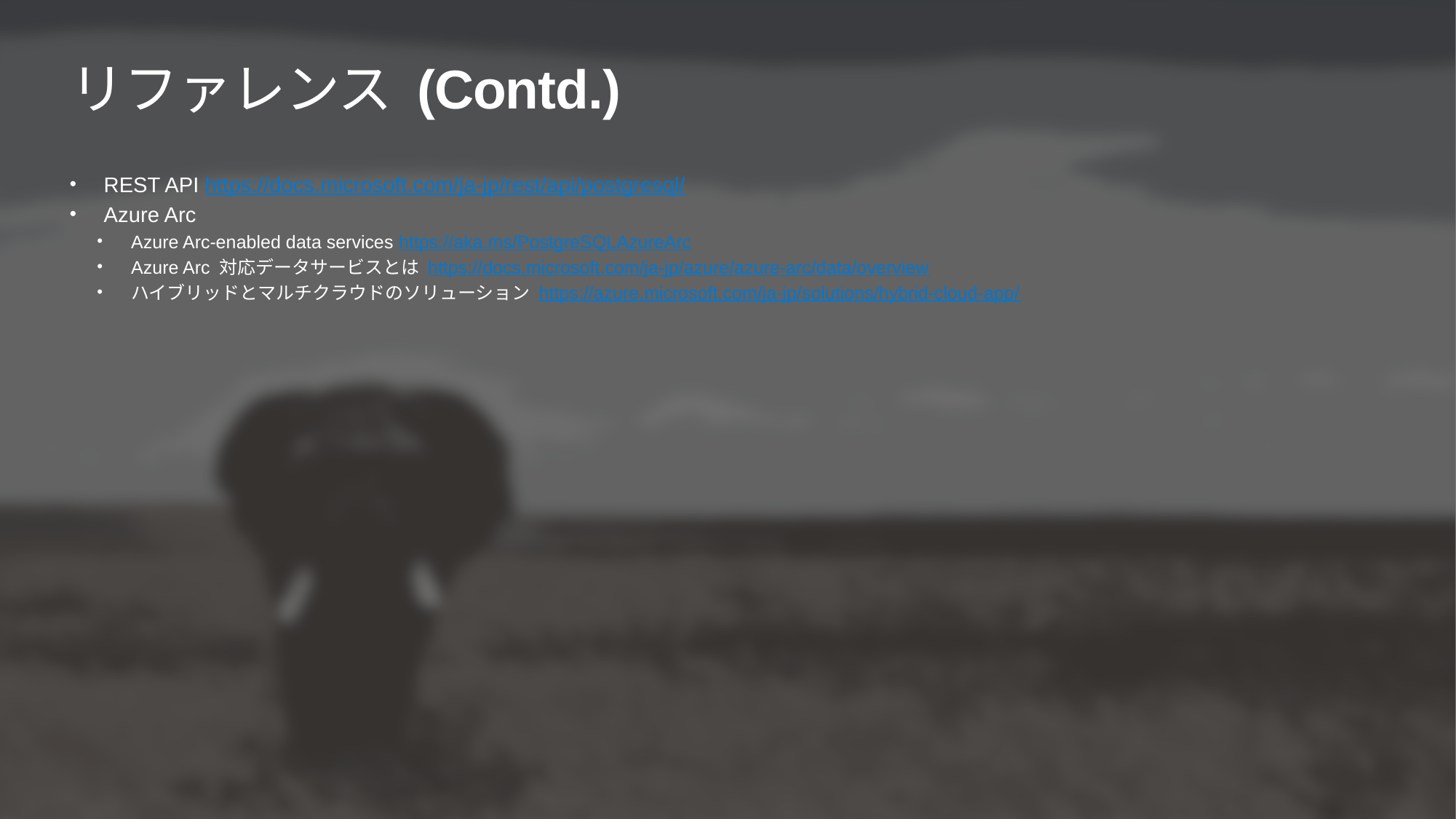

# リファレンス (Contd.)
REST API https://docs.microsoft.com/ja-jp/rest/api/postgresql/
Azure Arc
Azure Arc-enabled data services https://aka.ms/PostgreSQLAzureArc
Azure Arc 対応データサービスとは https://docs.microsoft.com/ja-jp/azure/azure-arc/data/overview
ハイブリッドとマルチクラウドのソリューション https://azure.microsoft.com/ja-jp/solutions/hybrid-cloud-app/